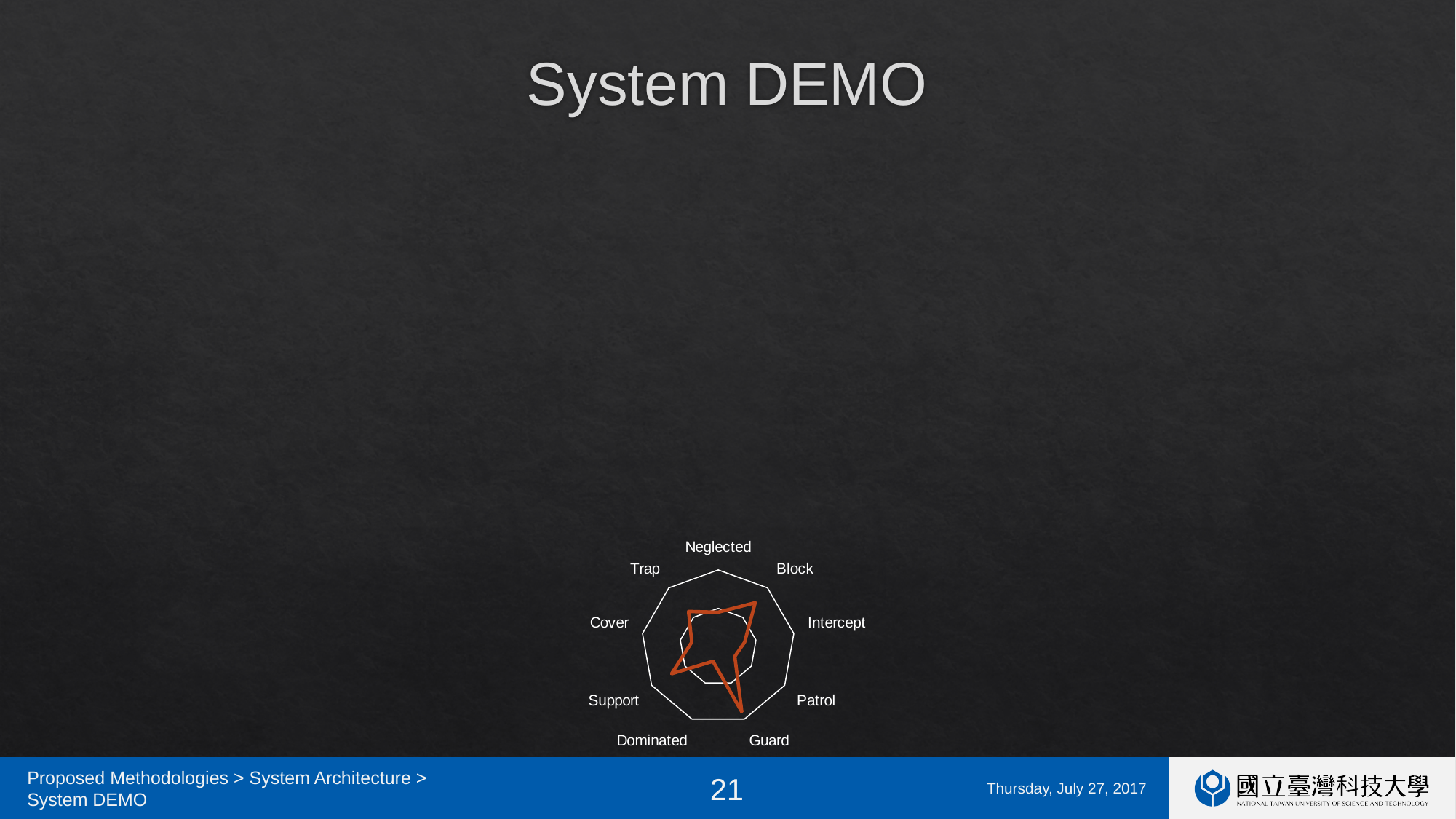

# System DEMO

### Chart

| Category | 數列 1 |
|---|---|
| Neglected | 0.45 |
| Block | 0.75 |
| Intercept | 0.35 |
| Patrol | 0.25 |
| Guard | 0.9 |
| Dominated | 0.2 |
| Support | 0.7 |
| Cover | 0.35 |
| Trap | 0.6 |
Proposed Methodologies > System Architecture >
System DEMO
Thursday, July 27, 2017
21